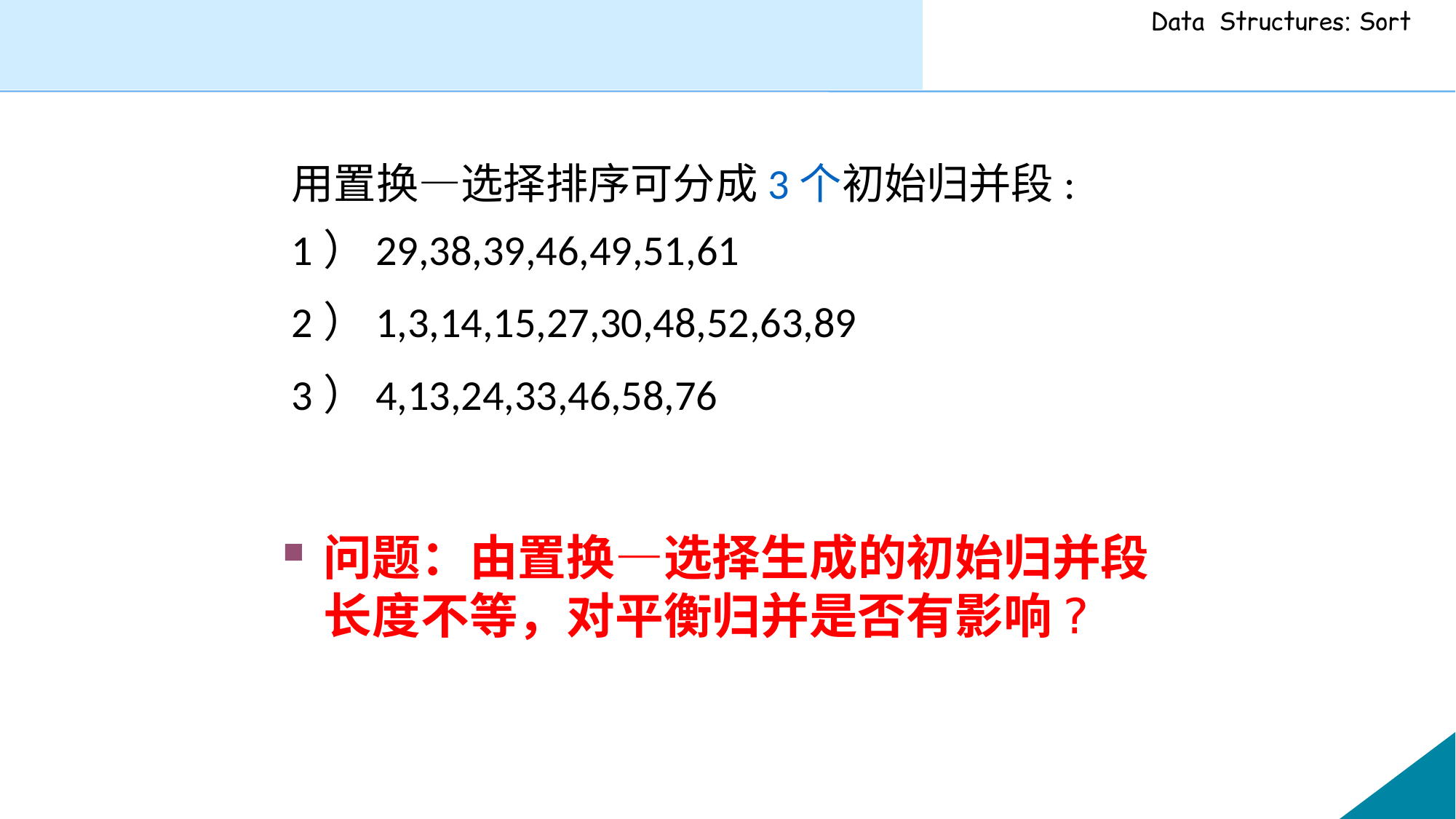

用置换—选择排序可分成3个初始归并段:
1）29,38,39,46,49,51,61
2）1,3,14,15,27,30,48,52,63,89
3）4,13,24,33,46,58,76
问题：由置换—选择生成的初始归并段长度不等，对平衡归并是否有影响?